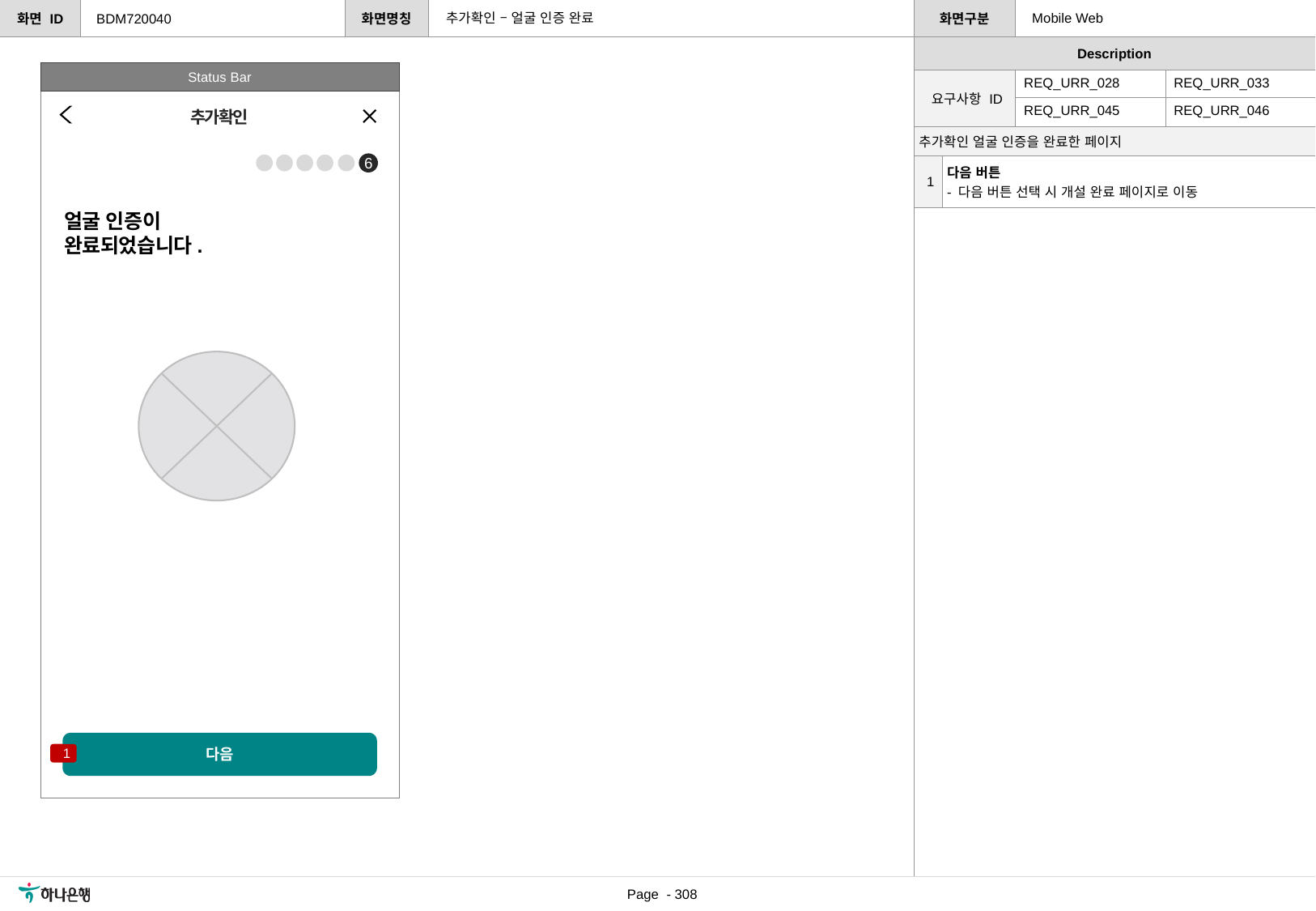

추가확인 – 얼굴 인증 완료
Mobile Web
BDM720040
Status Bar

| 요구사항 ID | REQ\_URR\_028 | REQ\_URR\_033 |
| --- | --- | --- |
|  | REQ\_URR\_045 | REQ\_URR\_046 |

추가확인

| 추가확인 얼굴 인증을 완료한 페이지 |  |
| --- | --- |
| 1 | 다음 버튼 - 다음 버튼 선택 시 개설 완료 페이지로 이동 |
6

얼굴 인증이
완료되었습니다.

다음
1